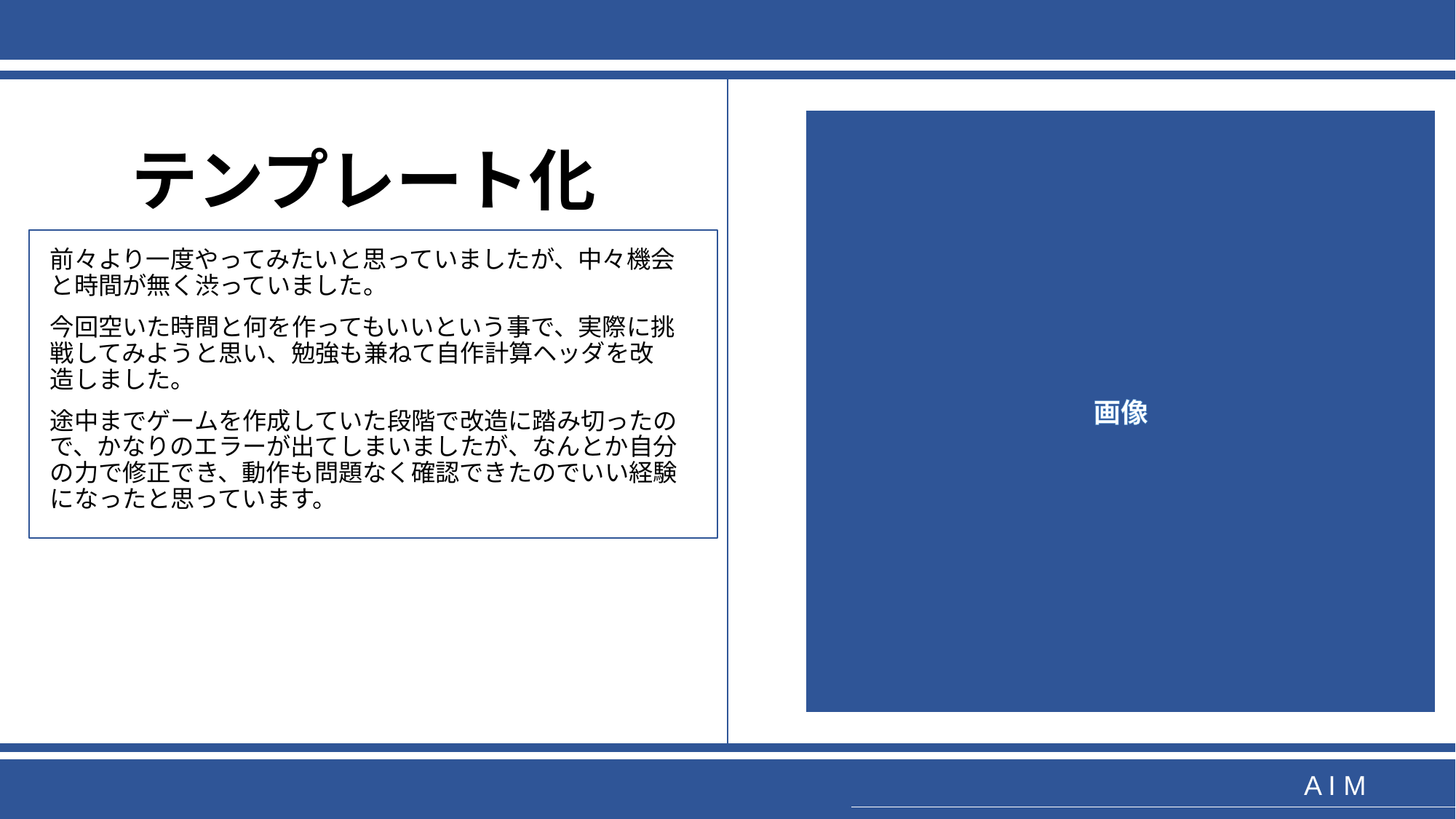

# テンプレート化
画像

前々より一度やってみたいと思っていましたが、中々機会と時間が無く渋っていました。
今回空いた時間と何を作ってもいいという事で、実際に挑戦してみようと思い、勉強も兼ねて自作計算ヘッダを改造しました。
途中までゲームを作成していた段階で改造に踏み切ったので、かなりのエラーが出てしまいましたが、なんとか自分の力で修正でき、動作も問題なく確認できたのでいい経験になったと思っています。

A I M